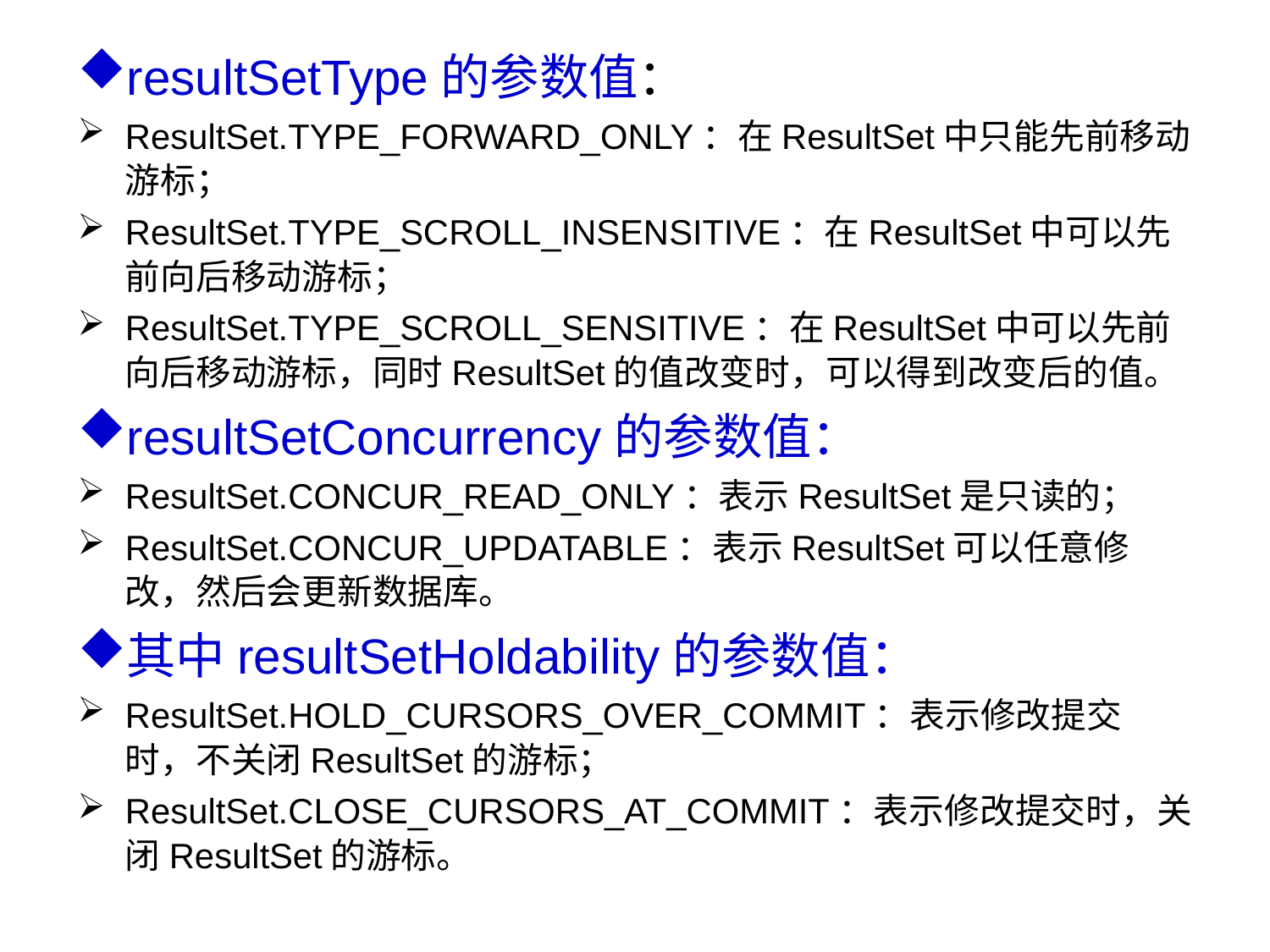

resultSetType的参数值：
ResultSet.TYPE_FORWARD_ONLY：在ResultSet中只能先前移动游标；
ResultSet.TYPE_SCROLL_INSENSITIVE：在ResultSet中可以先前向后移动游标；
ResultSet.TYPE_SCROLL_SENSITIVE：在ResultSet中可以先前向后移动游标，同时ResultSet的值改变时，可以得到改变后的值。
resultSetConcurrency的参数值：
ResultSet.CONCUR_READ_ONLY：表示ResultSet是只读的；
ResultSet.CONCUR_UPDATABLE：表示ResultSet可以任意修改，然后会更新数据库。
其中resultSetHoldability的参数值：
ResultSet.HOLD_CURSORS_OVER_COMMIT：表示修改提交时，不关闭ResultSet的游标；
ResultSet.CLOSE_CURSORS_AT_COMMIT：表示修改提交时，关闭ResultSet的游标。